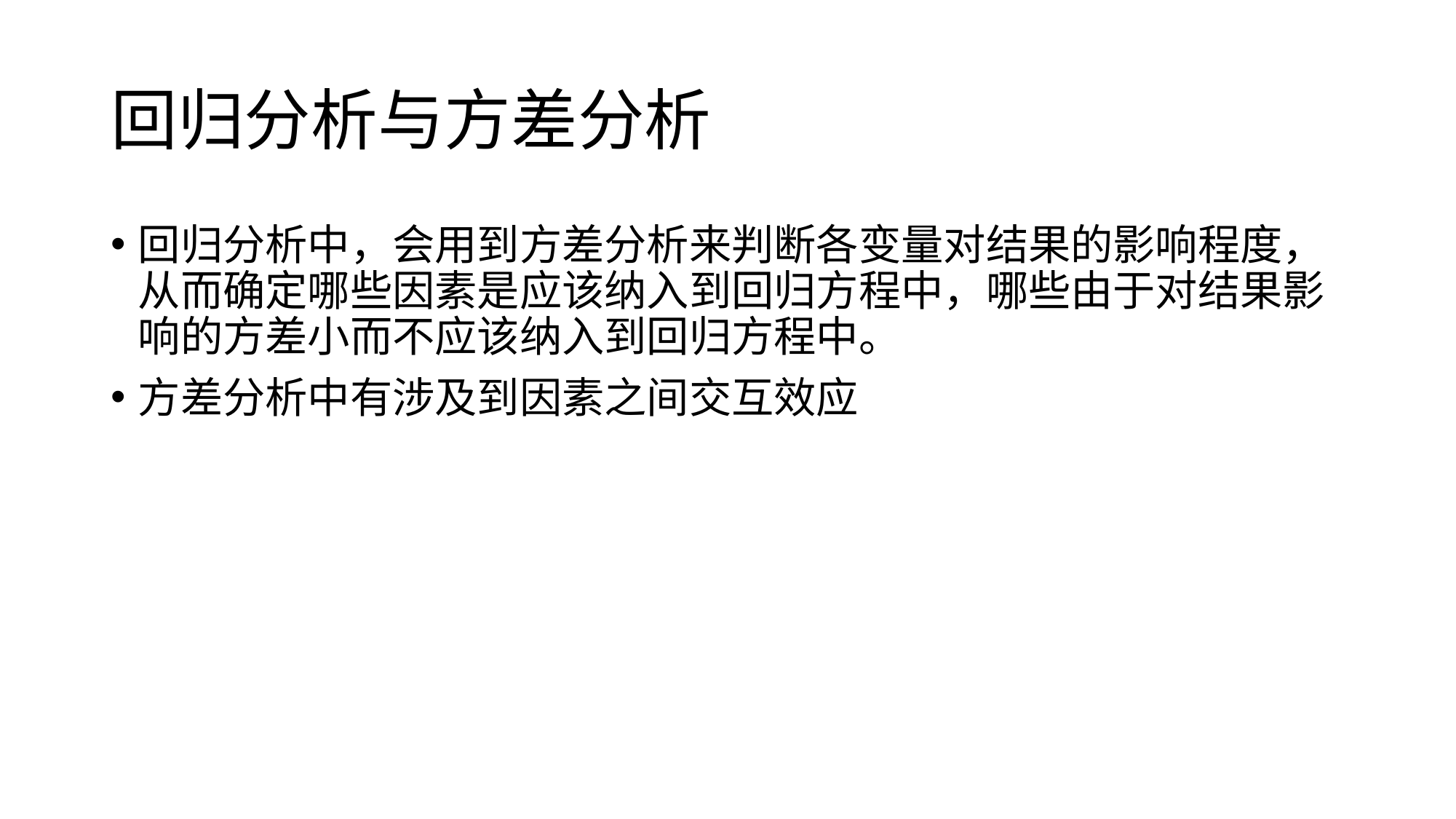

# 回归分析与方差分析
回归分析中，会用到方差分析来判断各变量对结果的影响程度，从而确定哪些因素是应该纳入到回归方程中，哪些由于对结果影响的方差小而不应该纳入到回归方程中。
方差分析中有涉及到因素之间交互效应